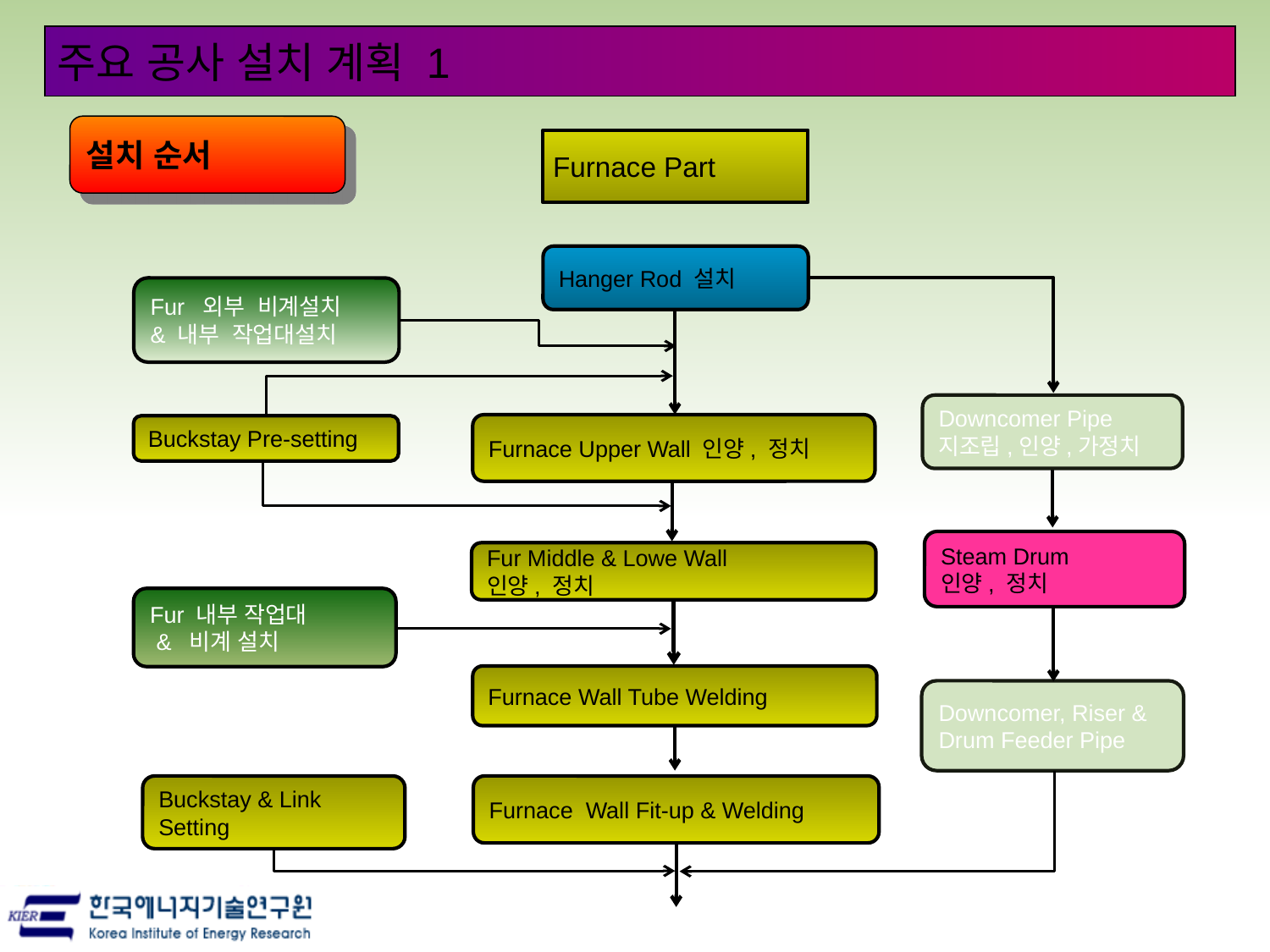

주요 공사 설치 계획 1
설치 순서
Furnace Part
Hanger Rod 설치
Fur  외부  비계설치
& 내부  작업대설치
Downcomer Pipe
지조립,인양,가정치
Furnace Upper Wall 인양, 정치
Buckstay Pre-setting
Steam Drum
인양, 정치
Fur Middle & Lowe Wall
인양, 정치
Fur 내부 작업대
 &  비계 설치
Furnace Wall Tube Welding
Downcomer, Riser &
Drum Feeder Pipe
Buckstay & Link Setting
Furnace  Wall Fit-up & Welding